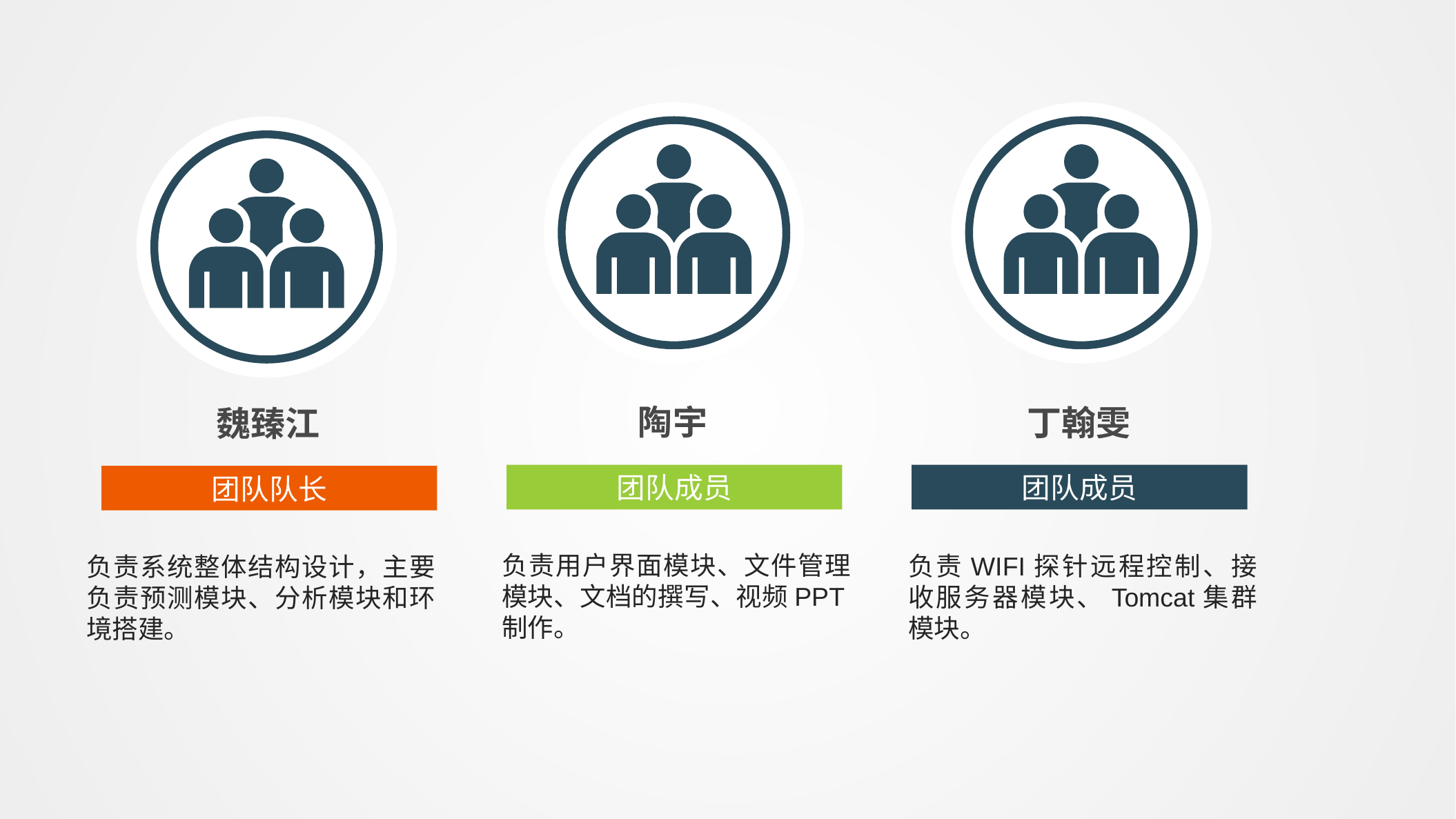

陶宇
丁翰雯
魏臻江

团队成员
团队成员
团队队长
负责用户界面模块、文件管理模块、文档的撰写、视频PPT制作。
负责WIFI探针远程控制、接收服务器模块、Tomcat集群模块。
负责系统整体结构设计，主要负责预测模块、分析模块和环境搭建。